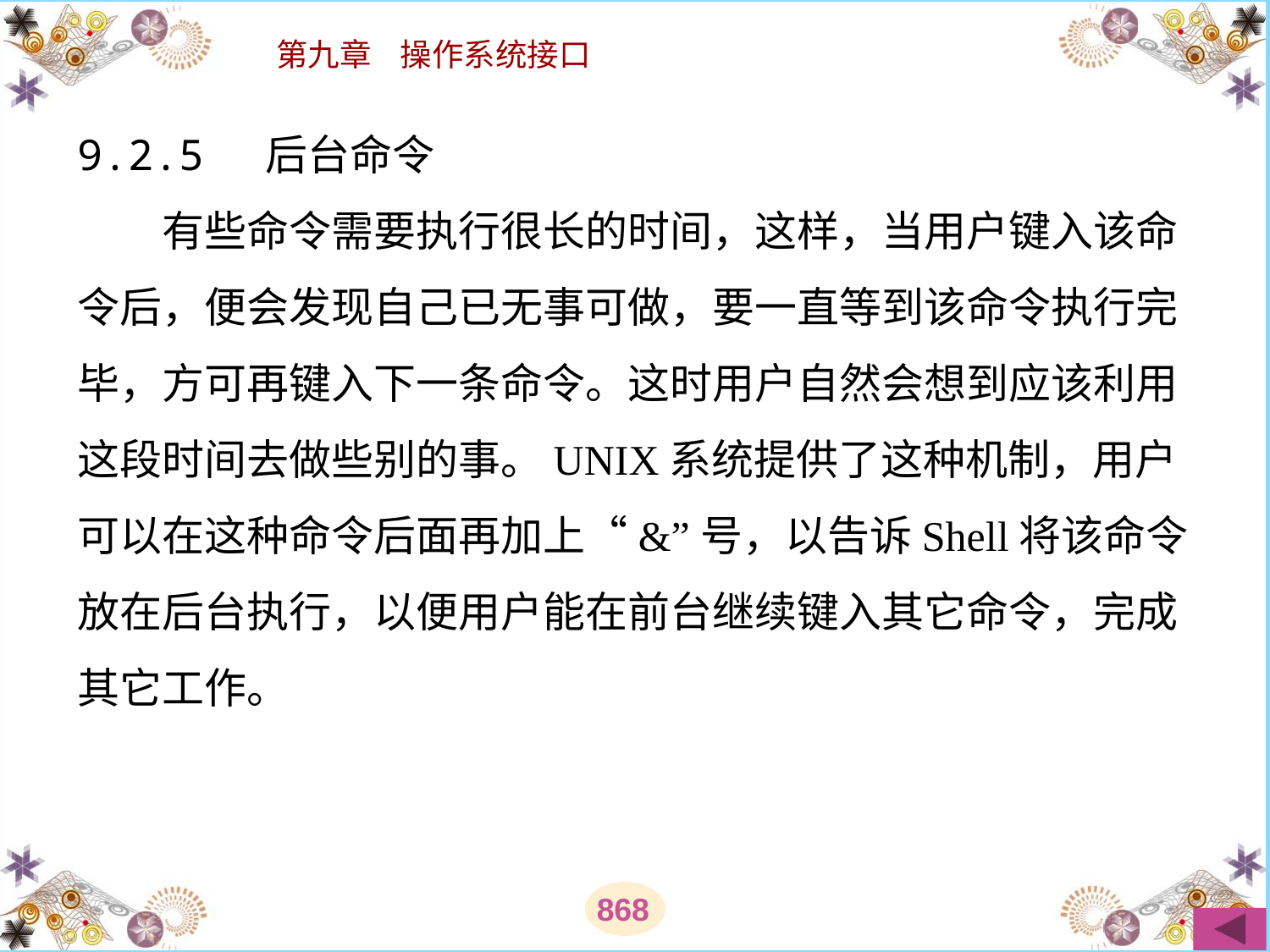

# 9.2.5  后台命令 　　有些命令需要执行很长的时间，这样，当用户键入该命令后，便会发现自己已无事可做，要一直等到该命令执行完毕，方可再键入下一条命令。这时用户自然会想到应该利用这段时间去做些别的事。UNIX系统提供了这种机制，用户可以在这种命令后面再加上“&”号，以告诉Shell将该命令放在后台执行，以便用户能在前台继续键入其它命令，完成其它工作。